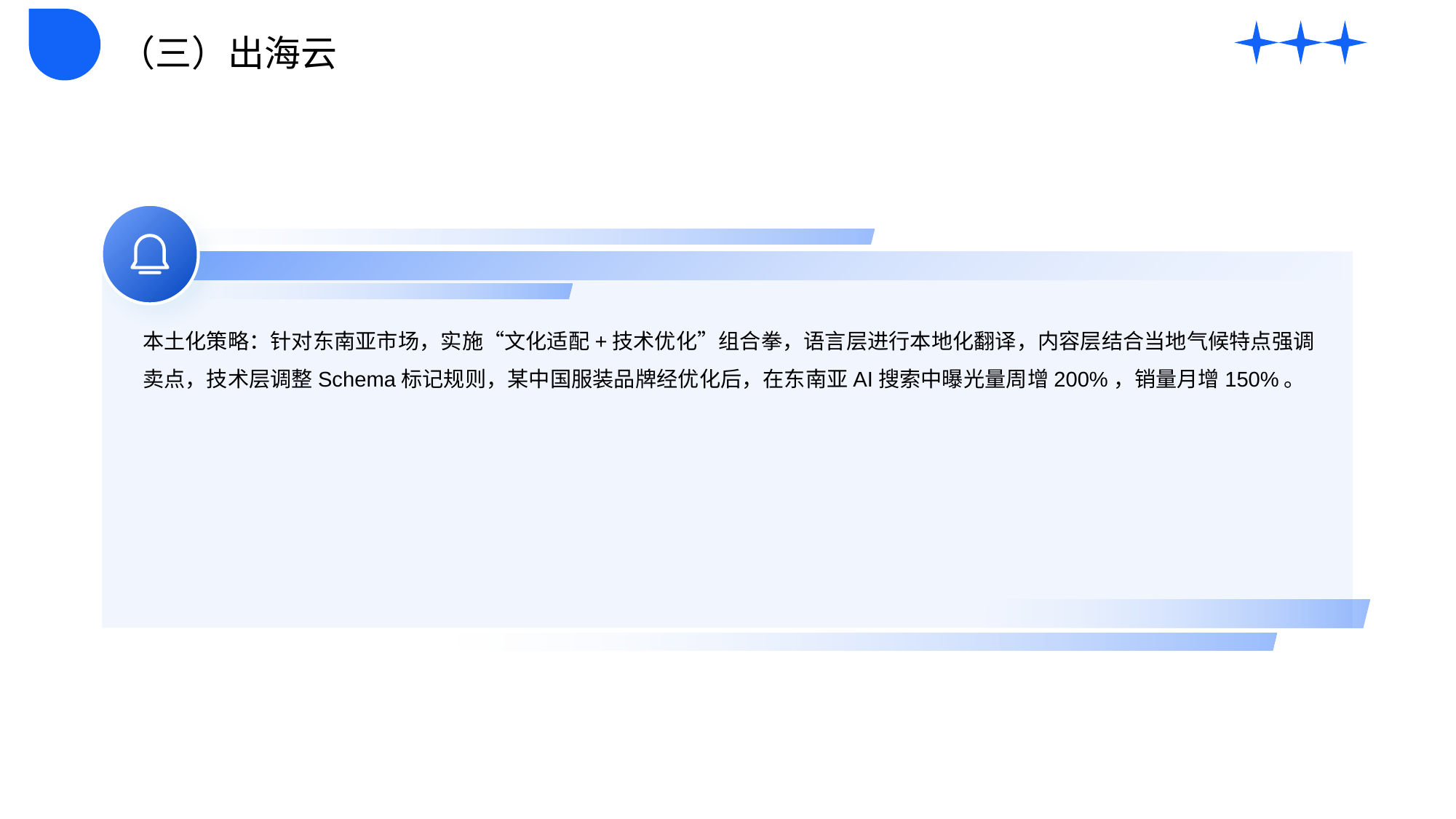

（三）出海云

本土化策略：针对东南亚市场，实施“文化适配+技术优化”组合拳，语言层进行本地化翻译，内容层结合当地气候特点强调卖点，技术层调整Schema标记规则，某中国服装品牌经优化后，在东南亚AI搜索中曝光量周增200%，销量月增150%。